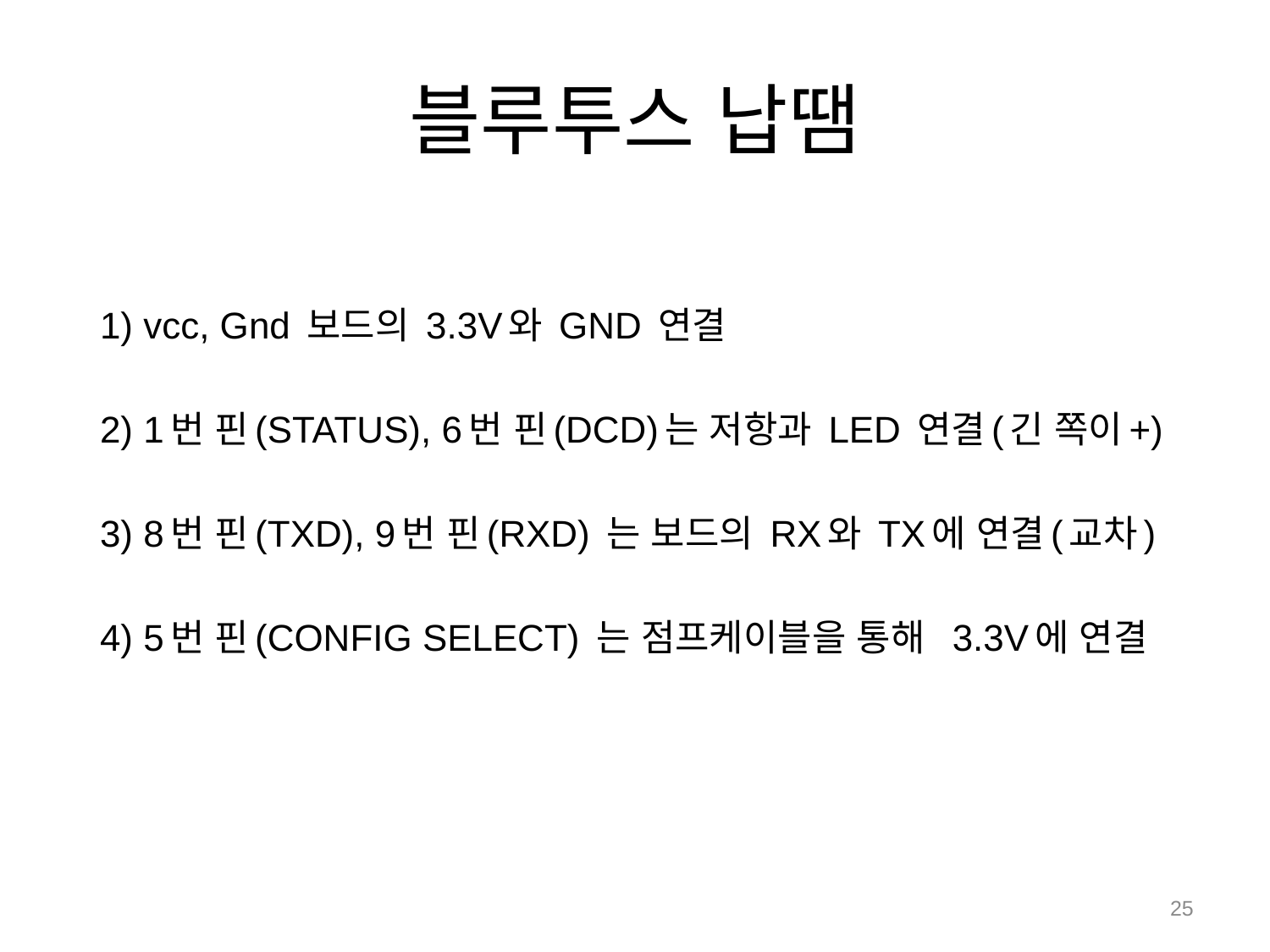

# 블루투스 납땜
1) vcc, Gnd 보드의 3.3V와 GND 연결

2) 1번 핀(STATUS), 6번 핀(DCD)는 저항과 LED 연결(긴 쪽이+)

3) 8번 핀(TXD), 9번 핀(RXD) 는 보드의 RX와 TX에 연결(교차)

4) 5번 핀(CONFIG SELECT) 는 점프케이블을 통해  3.3V에 연결

25